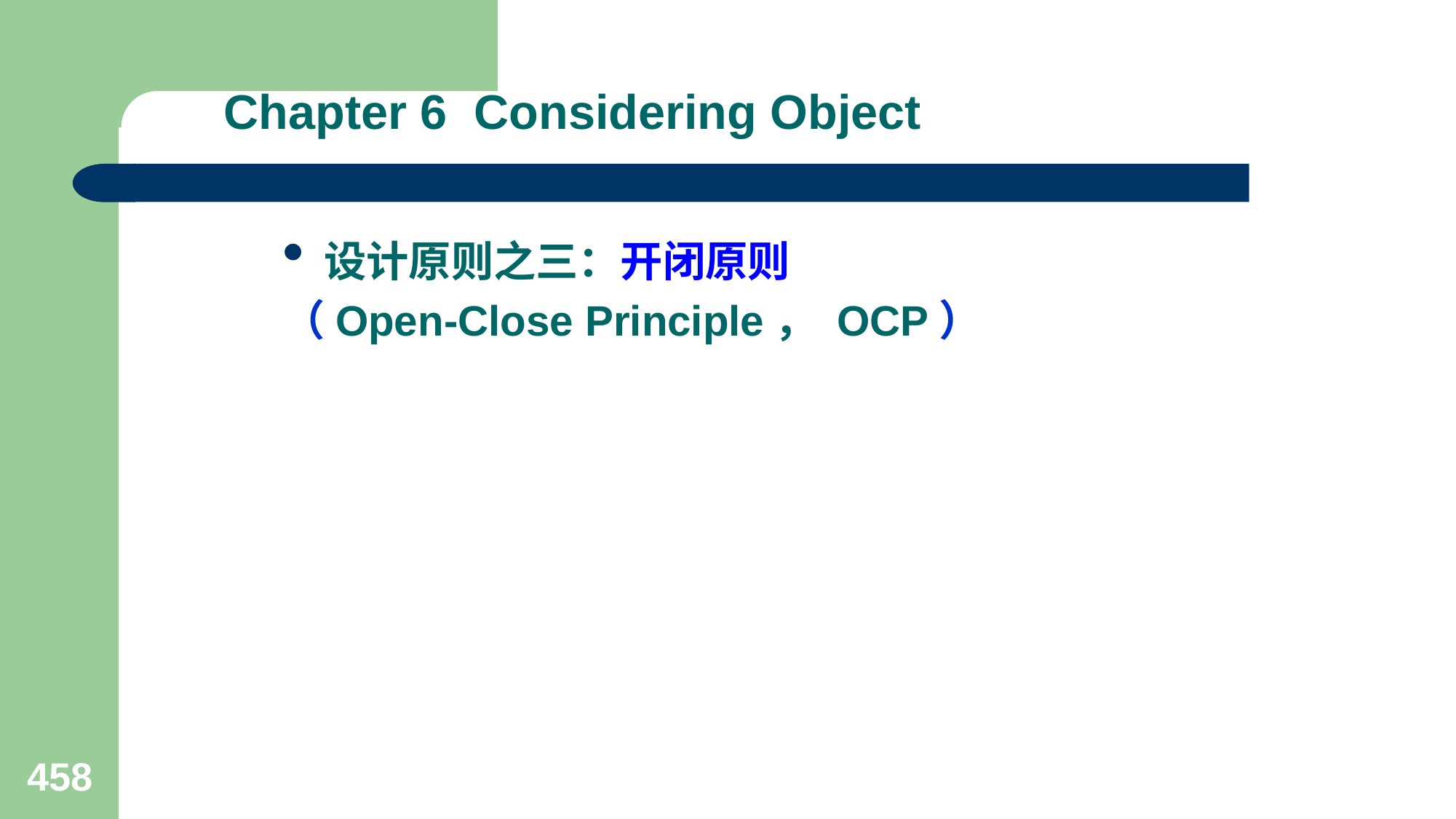

# Chapter 6  Considering Object
设计原则之三：开闭原则
（Open-Close Principle， OCP）

458